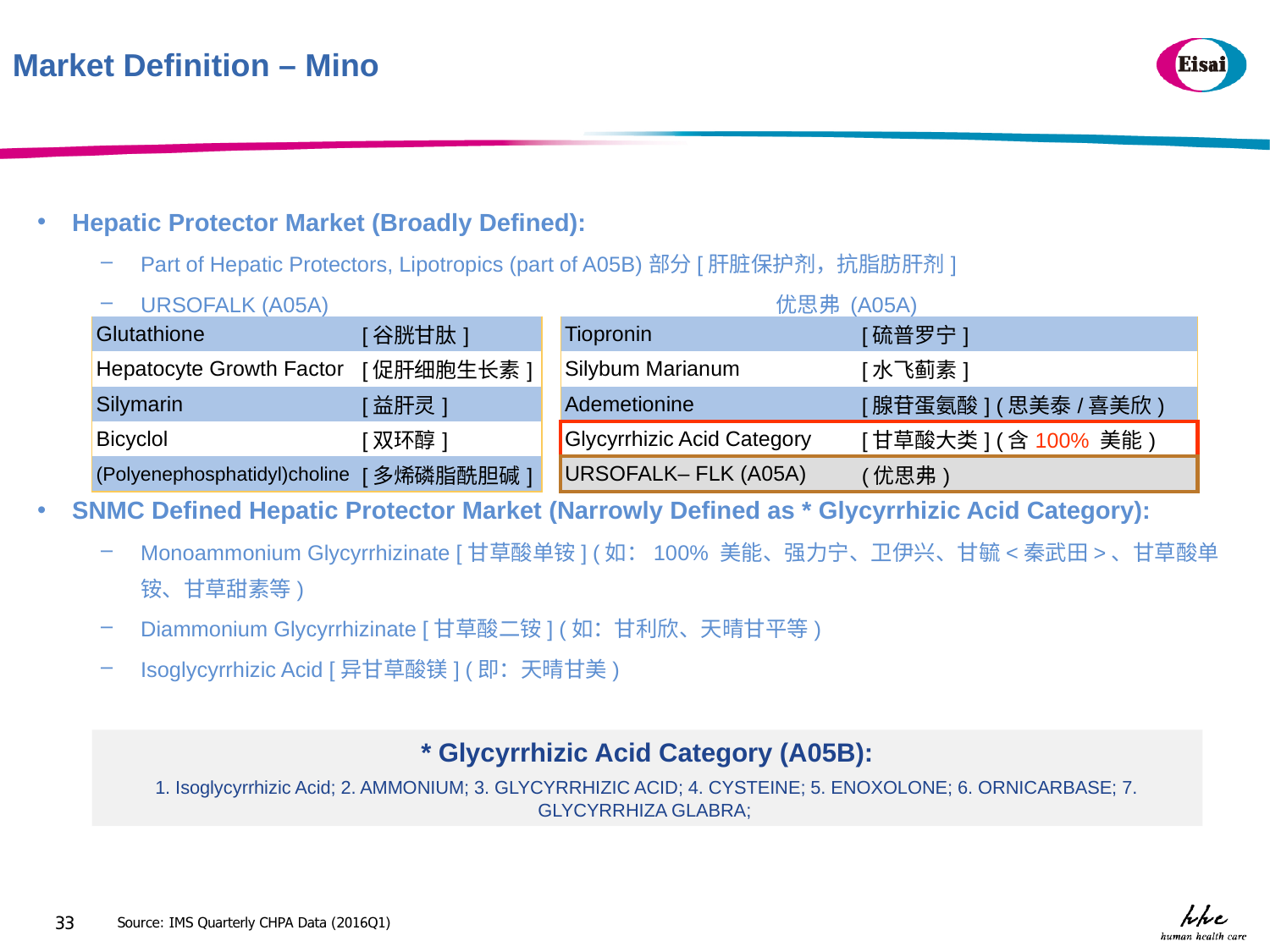

Market Definition – Mino
Hepatic Protector Market (Broadly Defined):
Part of Hepatic Protectors, Lipotropics (part of A05B)	部分[肝脏保护剂，抗脂肪肝剂]
URSOFALK (A05A)				优思弗 (A05A)

SNMC Defined Hepatic Protector Market (Narrowly Defined as * Glycyrrhizic Acid Category):
Monoammonium Glycyrrhizinate [甘草酸单铵] (如：100% 美能、强力宁、卫伊兴、甘毓<秦武田>、甘草酸单铵、甘草甜素等)
Diammonium Glycyrrhizinate [甘草酸二铵] (如：甘利欣、天晴甘平等)
Isoglycyrrhizic Acid [异甘草酸镁] (即：天晴甘美)

| Glutathione | [谷胱甘肽] |  | Tiopronin | [硫普罗宁] |
| --- | --- | --- | --- | --- |
| Hepatocyte Growth Factor | [促肝细胞生长素] |  | Silybum Marianum | [水飞蓟素] |
| Silymarin | [益肝灵] |  | Ademetionine | [腺苷蛋氨酸] (思美泰/喜美欣) |
| Bicyclol | [双环醇] |  | Glycyrrhizic Acid Category | [甘草酸大类] (含100% 美能) |
| (Polyenephosphatidyl)choline | [多烯磷脂酰胆碱] |  | URSOFALK– FLK (A05A) | (优思弗) |
* Glycyrrhizic Acid Category (A05B):
1. Isoglycyrrhizic Acid; 2. AMMONIUM; 3. GLYCYRRHIZIC ACID; 4. CYSTEINE; 5. ENOXOLONE; 6. ORNICARBASE; 7. GLYCYRRHIZA GLABRA;
33
Source: IMS Quarterly CHPA Data (2016Q1)